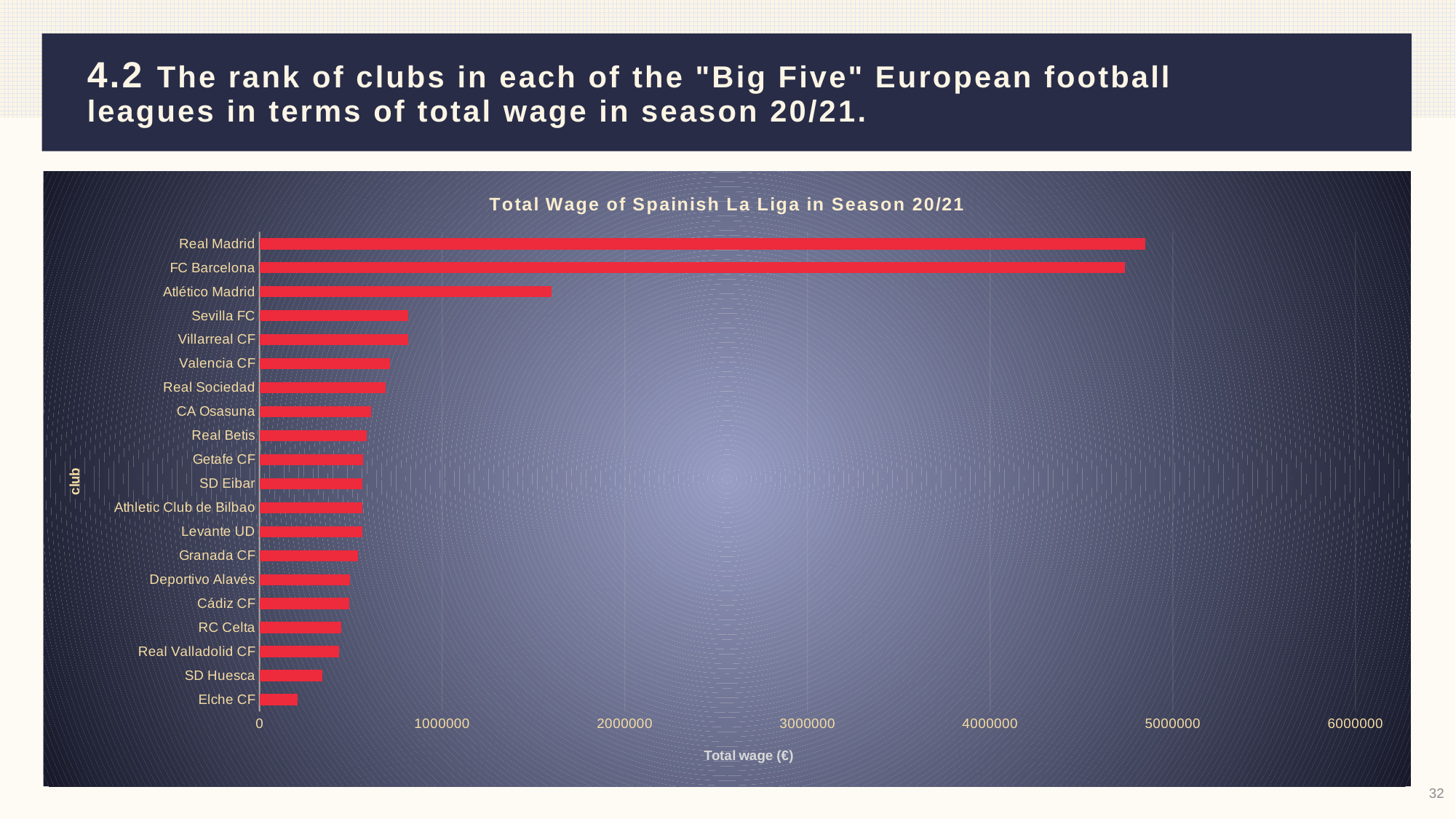

# 4.2 The rank of clubs in each of the "Big Five" European football 	leagues in terms of total wage in season 20/21.

### Chart: Total Wage of Spainish La Liga in Season 20/21

| Category | 汇总 |
|---|---|
| Elche CF | 208950.0 |
| SD Huesca | 345000.0 |
| Real Valladolid CF | 435000.0 |
| RC Celta | 447300.0 |
| Cádiz CF | 492000.0 |
| Deportivo Alavés | 495000.0 |
| Granada CF | 539000.0 |
| Levante UD | 563000.0 |
| Athletic Club de Bilbao | 563000.0 |
| SD Eibar | 563000.0 |
| Getafe CF | 565500.0 |
| Real Betis | 585000.0 |
| CA Osasuna | 612500.0 |
| Real Sociedad | 691000.0 |
| Valencia CF | 714900.0 |
| Villarreal CF | 813500.0 |
| Sevilla FC | 814000.0 |
| Atlético Madrid | 1597000.0 |
| FC Barcelona | 4738000.0 |
| Real Madrid | 4848000.0 |
32